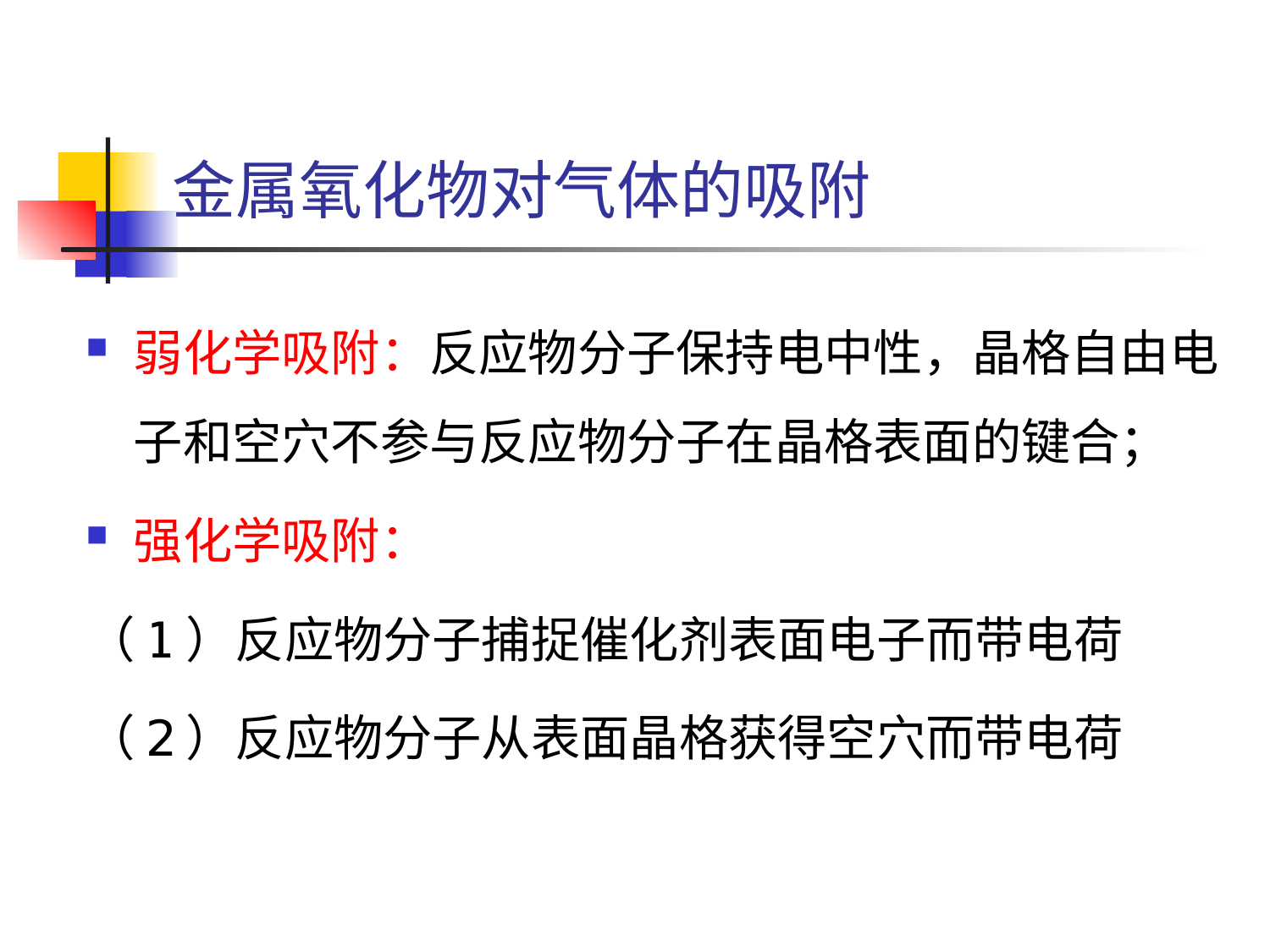

# 金属氧化物对气体的吸附
弱化学吸附：反应物分子保持电中性，晶格自由电子和空穴不参与反应物分子在晶格表面的键合；
强化学吸附：
（1）反应物分子捕捉催化剂表面电子而带电荷
（2）反应物分子从表面晶格获得空穴而带电荷